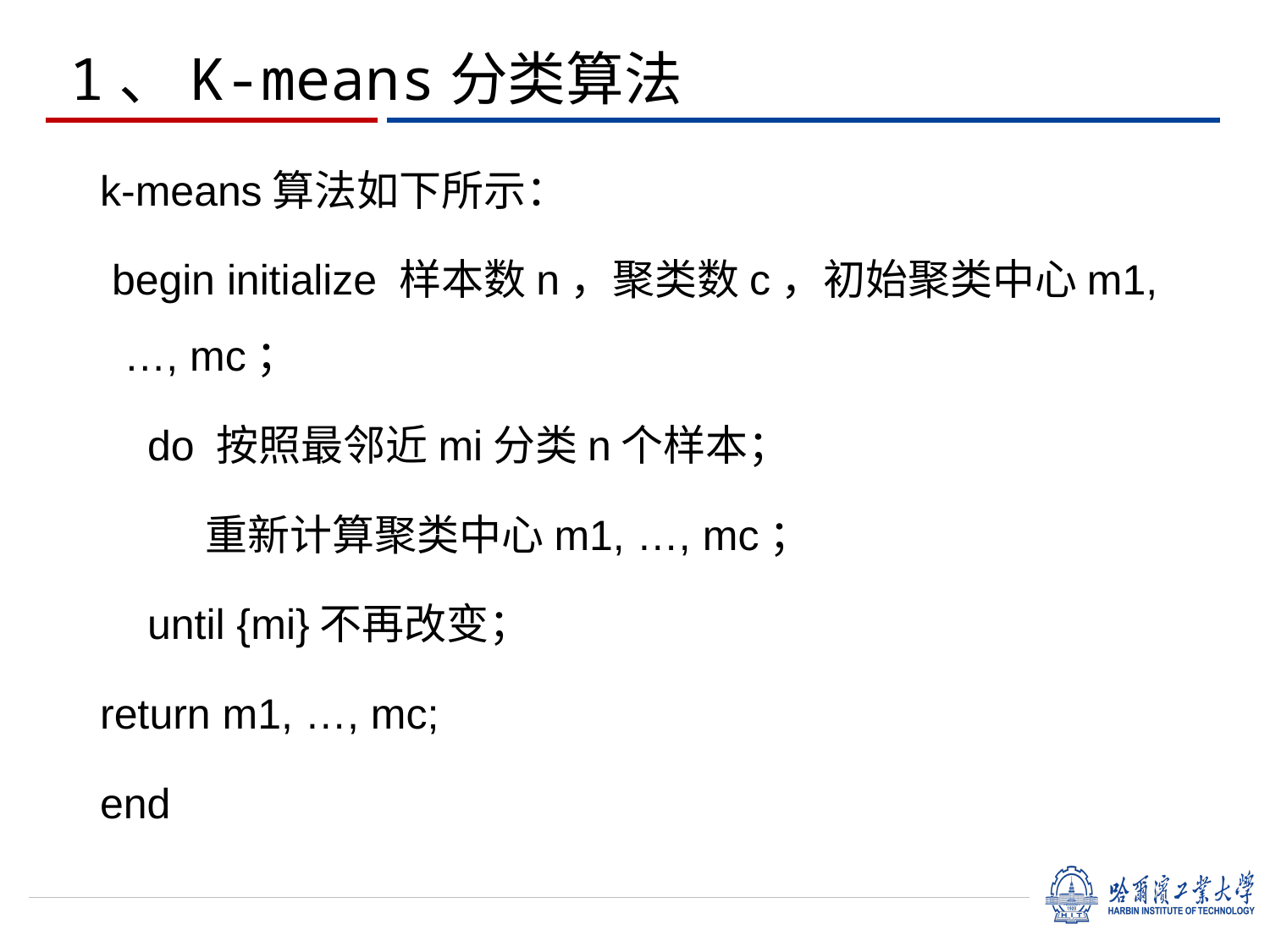

1、K-means分类算法
k-means算法如下所示：
 begin initialize 样本数n，聚类数c，初始聚类中心m1, …, mc；
    do 按照最邻近mi分类n个样本；
          重新计算聚类中心m1, …, mc；
    until {mi}不再改变；
return m1, …, mc;
end

53